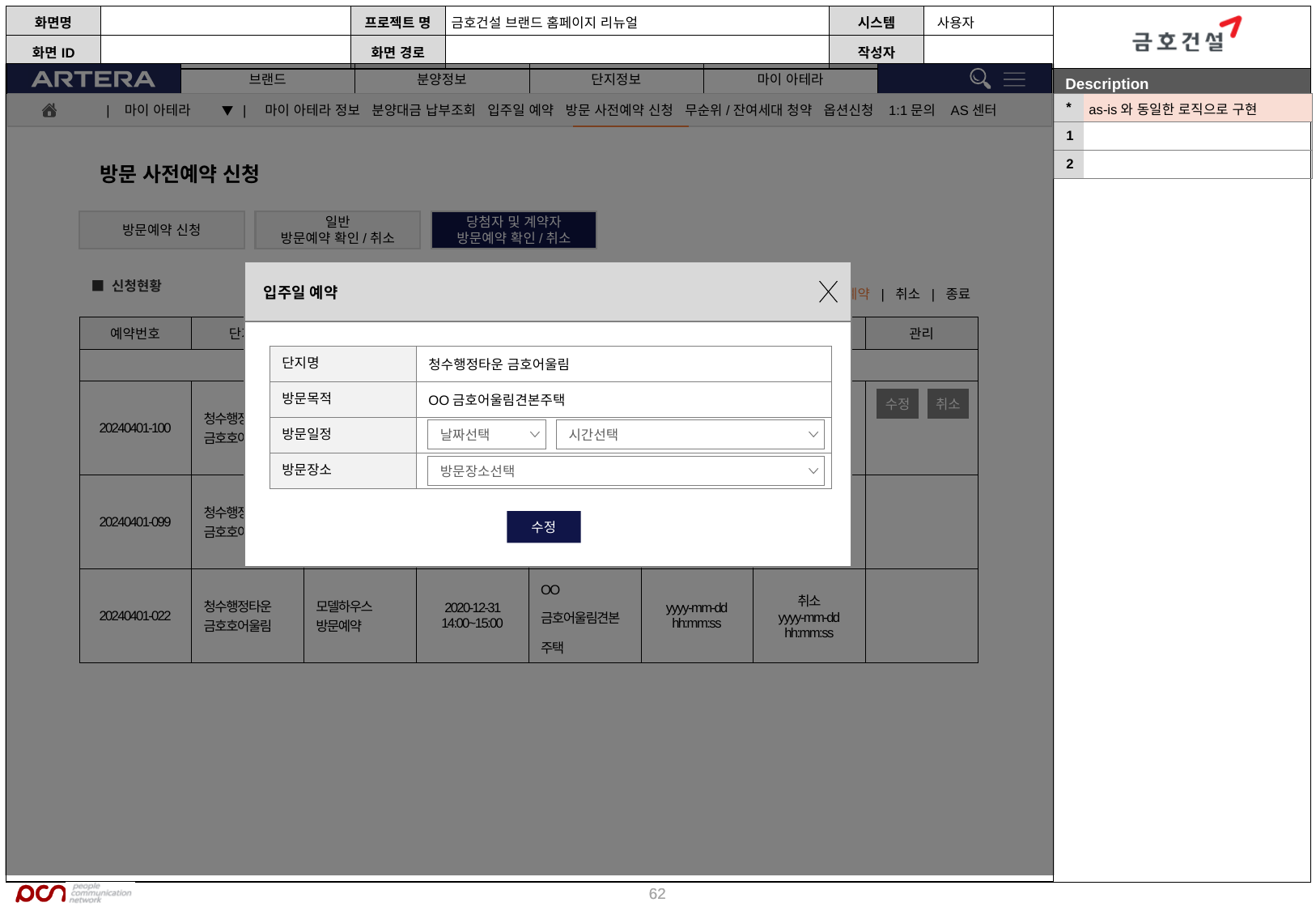

| \* | as-is와 동일한 로직으로 구현 |
| --- | --- |
| 1 |  |
| 2 |  |
|   마이 아테라        ▼  |    마이 아테라 정보   분양대금 납부조회   입주일 예약   방문 사전예약 신청   무순위/잔여세대 청약   옵션신청   1:1문의   AS센터

방문 사전예약 신청
방문예약 신청
일반
방문예약 확인/취소
당첨자 및 계약자
방문예약 확인/취소

입주일 예약
수정
■ 신청현황
전체  |  예약  |  취소  |  종료
| 예약번호 | 단지명 | 방문목적 | 방문일정 | 방문장소 | 신청일시 | 예약상태 | 관리 |
| --- | --- | --- | --- | --- | --- | --- | --- |
| 방문예약 신청내역이 없습니다. |  |  |  |  |  |  |  |
| 20240401-100 | 청수행정타운 금호호어울림 | 모델하우스 방문예약 | 2020-12-31 14:00~15:00 | OO금호어울림견본주택 | yyyy-mm-dd hh:mm:ss | 예약 |  |
| 20240401-099 | 청수행정타운 금호호어울림 | 모델하우스 방문예약 | 2020-12-31 14:00~15:00 | OO금호어울림견본주택 | yyyy-mm-dd hh:mm:ss | 종료 |  |
| 20240401-022 | 청수행정타운 금호호어울림 | 모델하우스 방문예약 | 2020-12-31 14:00~15:00 | OO금호어울림견본주택 | yyyy-mm-dd hh:mm:ss | 취소 yyyy-mm-dd hh:mm:ss |  |
| 단지명 | 청수행정타운 금호어울림 |
| --- | --- |
| 방문목적 | OO금호어울림견본주택 |
| 방문일정 |  |
| 방문장소 |  |
수정
취소
날짜선택

시간선택

방문장소선택